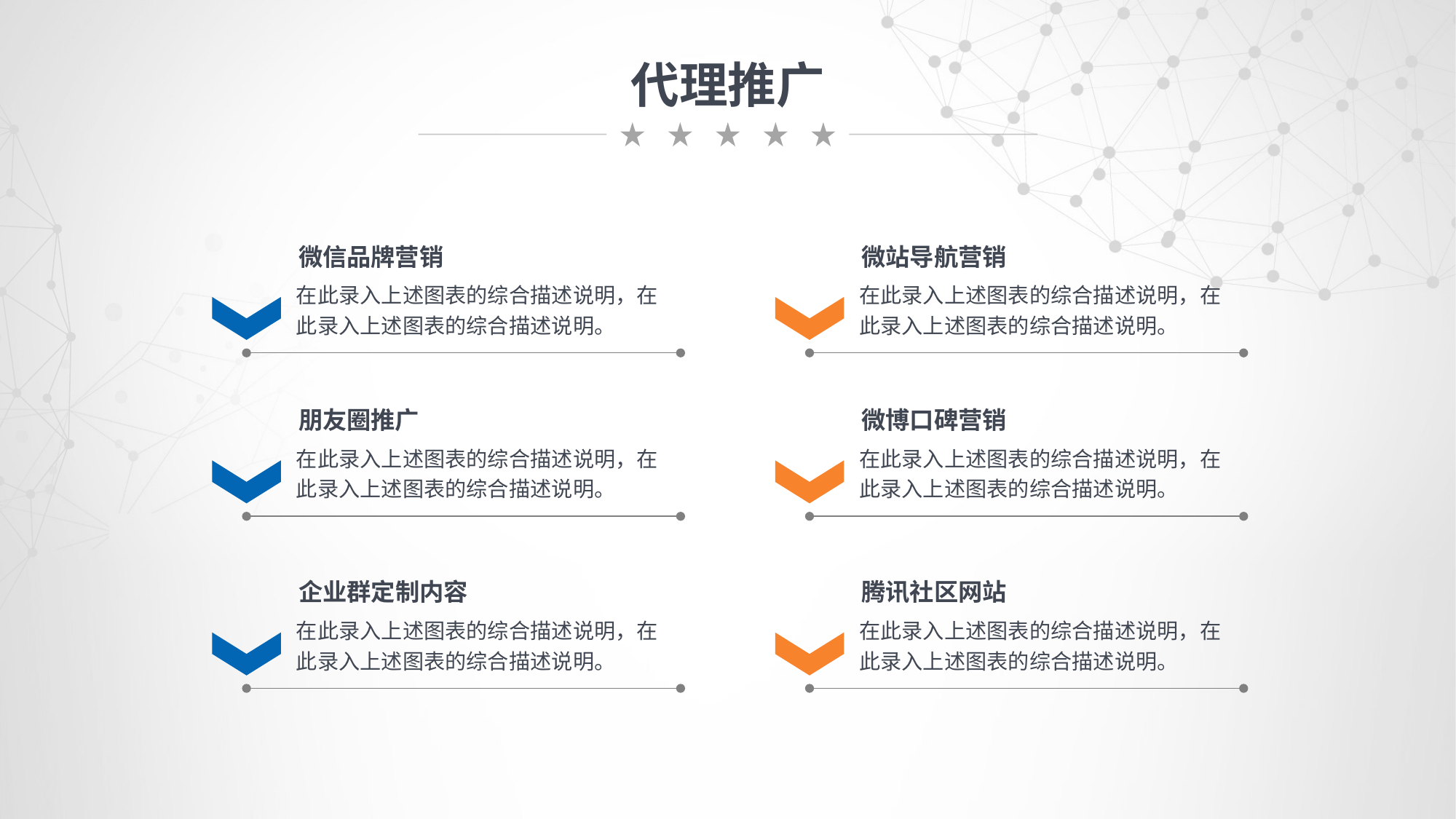

代理推广

微信品牌营销
微站导航营销
在此录入上述图表的综合描述说明，在此录入上述图表的综合描述说明。
在此录入上述图表的综合描述说明，在此录入上述图表的综合描述说明。

朋友圈推广
微博口碑营销
在此录入上述图表的综合描述说明，在此录入上述图表的综合描述说明。
在此录入上述图表的综合描述说明，在此录入上述图表的综合描述说明。

企业群定制内容
腾讯社区网站
在此录入上述图表的综合描述说明，在此录入上述图表的综合描述说明。
在此录入上述图表的综合描述说明，在此录入上述图表的综合描述说明。